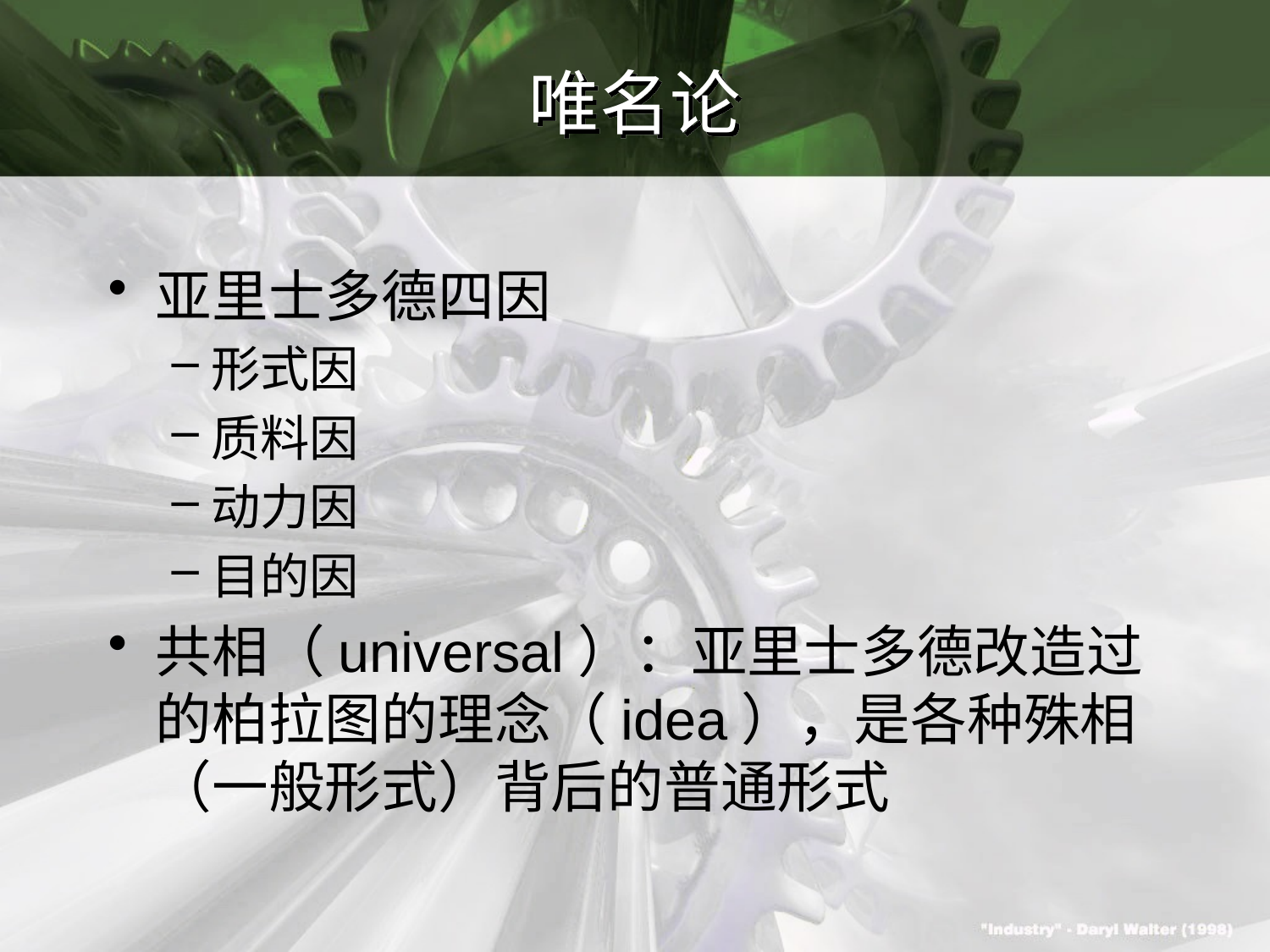

# 唯名论
亚里士多德四因
形式因
质料因
动力因
目的因
共相（universal）：亚里士多德改造过的柏拉图的理念（idea），是各种殊相（一般形式）背后的普通形式